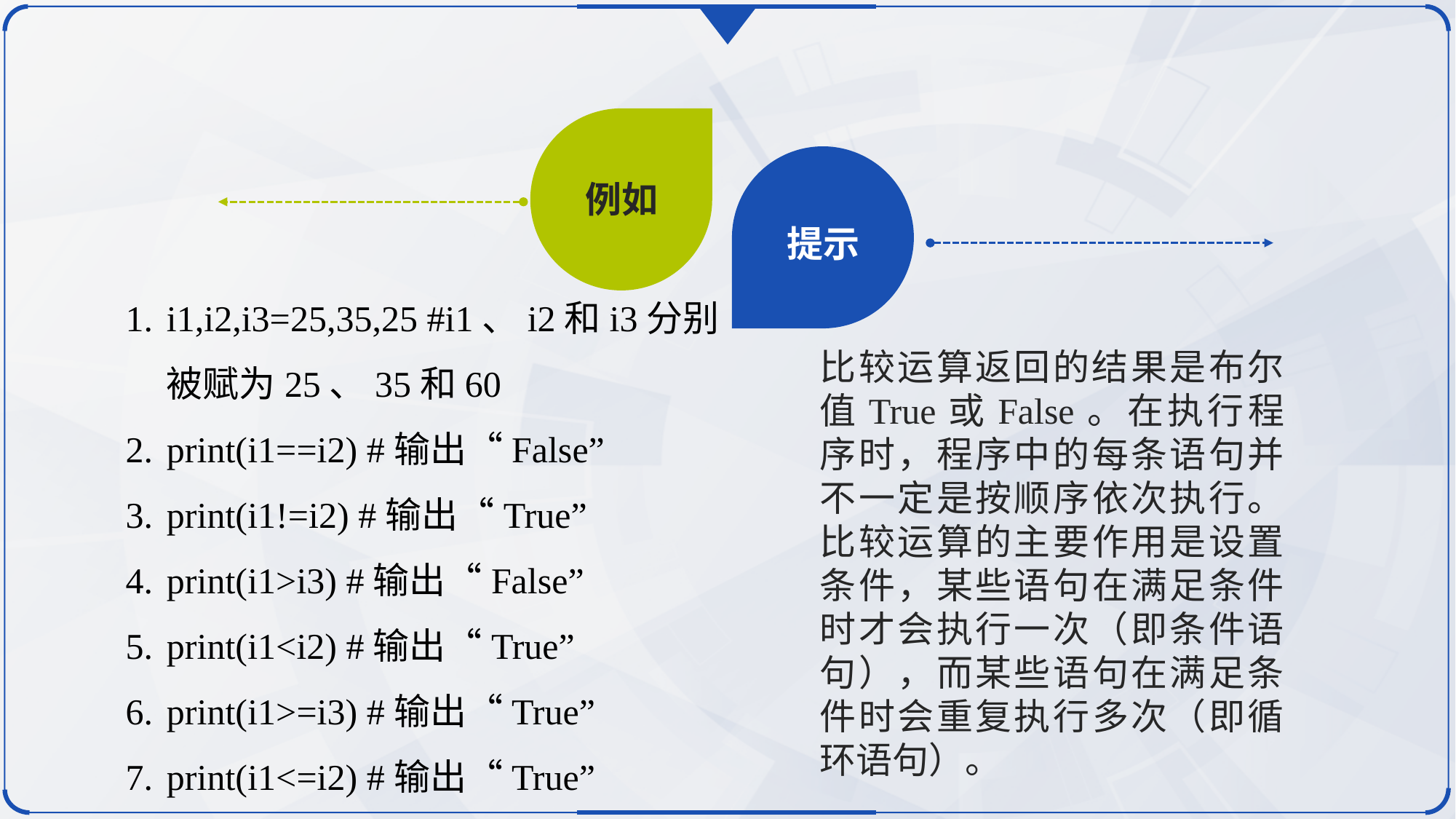

例如

提示
i1,i2,i3=25,35,25 #i1、i2和i3分别被赋为25、35和60
print(i1==i2) #输出“False”
print(i1!=i2) #输出“True”
print(i1>i3) #输出“False”
print(i1<i2) #输出“True”
print(i1>=i3) #输出“True”
print(i1<=i2) #输出“True”
比较运算返回的结果是布尔值True或False。在执行程序时，程序中的每条语句并不一定是按顺序依次执行。比较运算的主要作用是设置条件，某些语句在满足条件时才会执行一次（即条件语句），而某些语句在满足条件时会重复执行多次（即循环语句）。